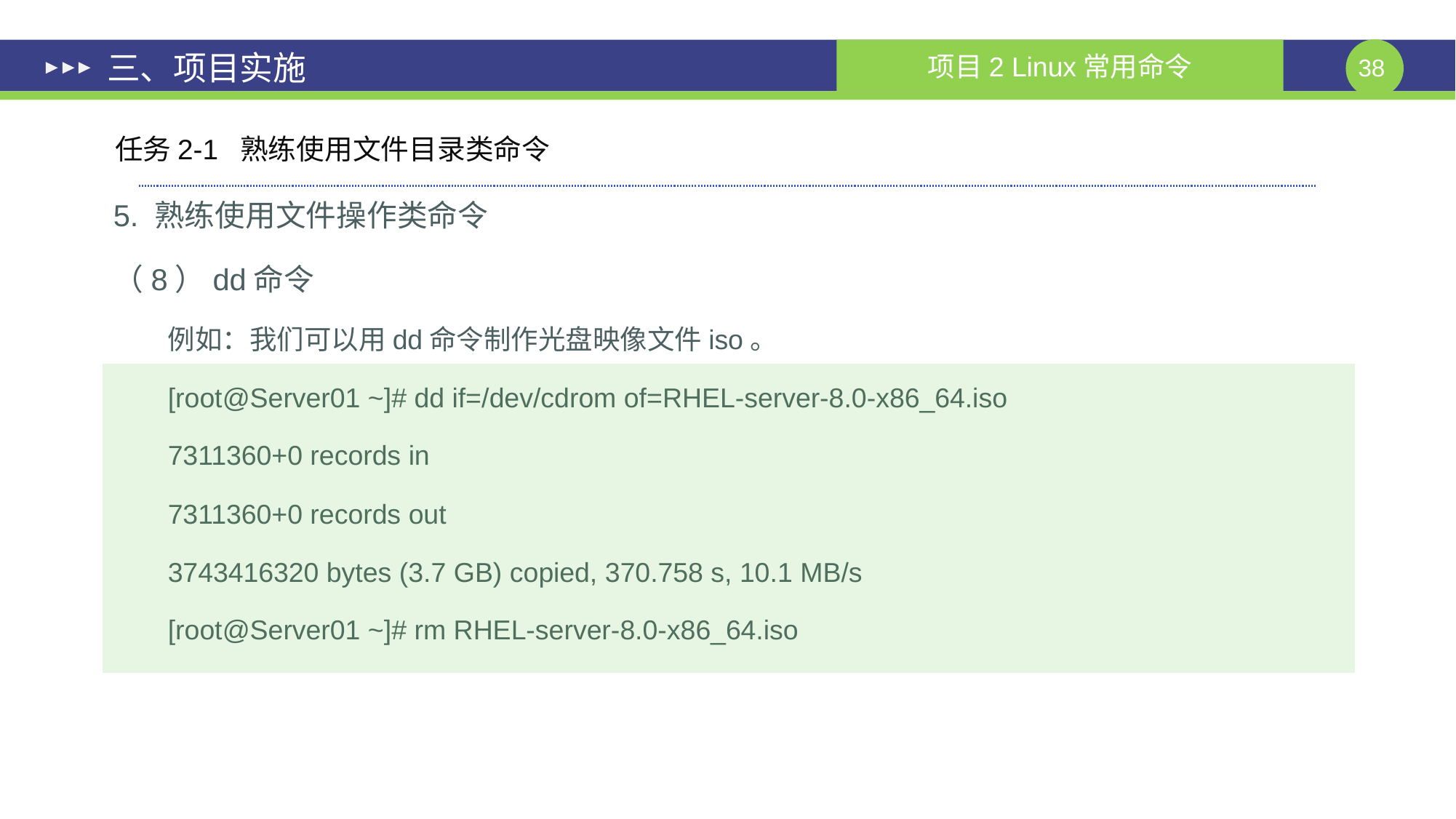

# 三、项目实施
任务2-1  熟练使用文件目录类命令
5. 熟练使用文件操作类命令
（8）dd命令
例如：我们可以用dd命令制作光盘映像文件iso。
[root@Server01 ~]# dd if=/dev/cdrom of=RHEL-server-8.0-x86_64.iso
7311360+0 records in
7311360+0 records out
3743416320 bytes (3.7 GB) copied, 370.758 s, 10.1 MB/s
[root@Server01 ~]# rm RHEL-server-8.0-x86_64.iso